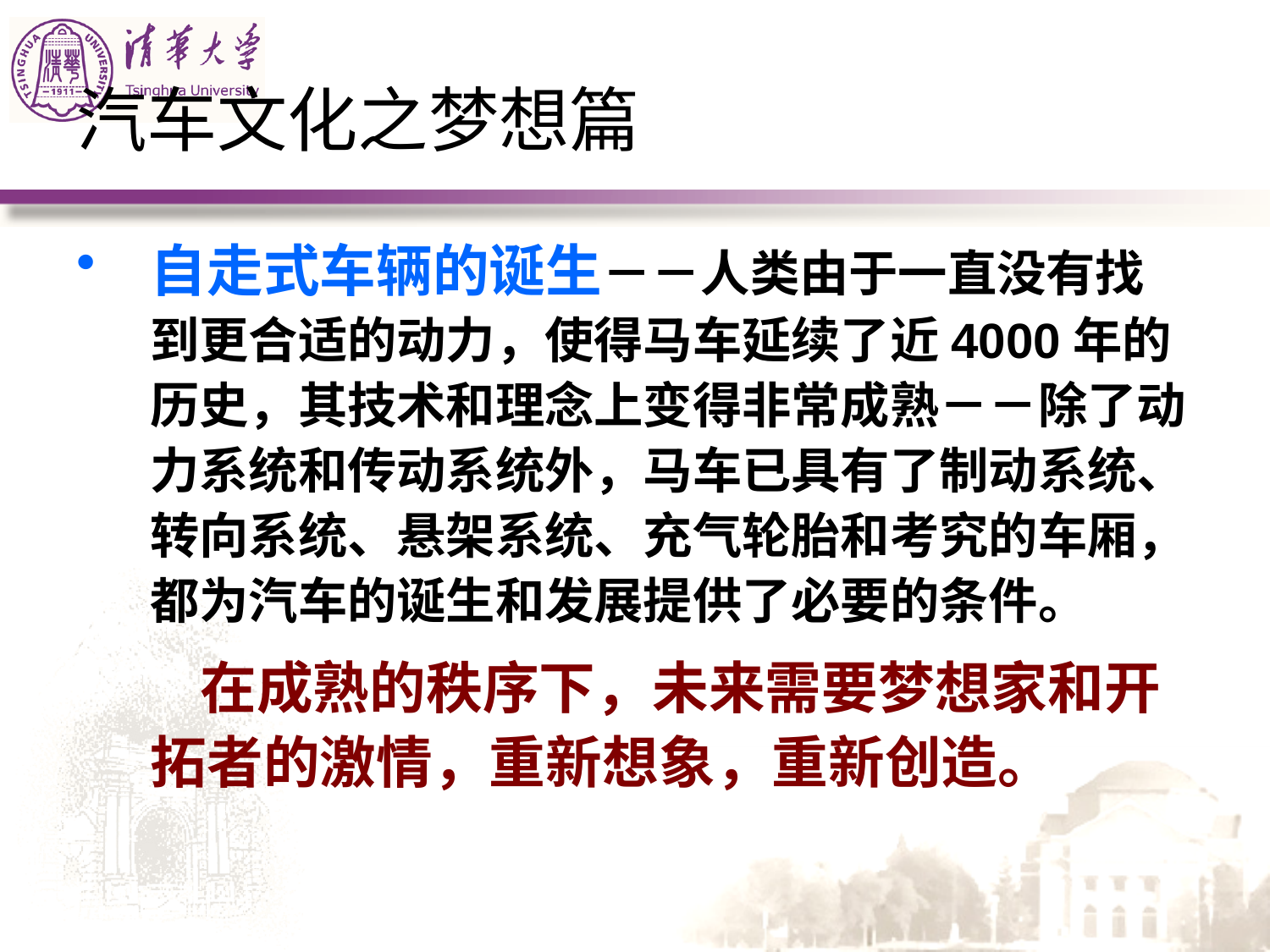

# 汽车文化之梦想篇
自走式车辆的诞生－－人类由于一直没有找到更合适的动力，使得马车延续了近4000年的历史，其技术和理念上变得非常成熟－－除了动力系统和传动系统外，马车已具有了制动系统、转向系统、悬架系统、充气轮胎和考究的车厢，都为汽车的诞生和发展提供了必要的条件。
          在成熟的秩序下，未来需要梦想家和开拓者的激情，重新想象，重新创造。